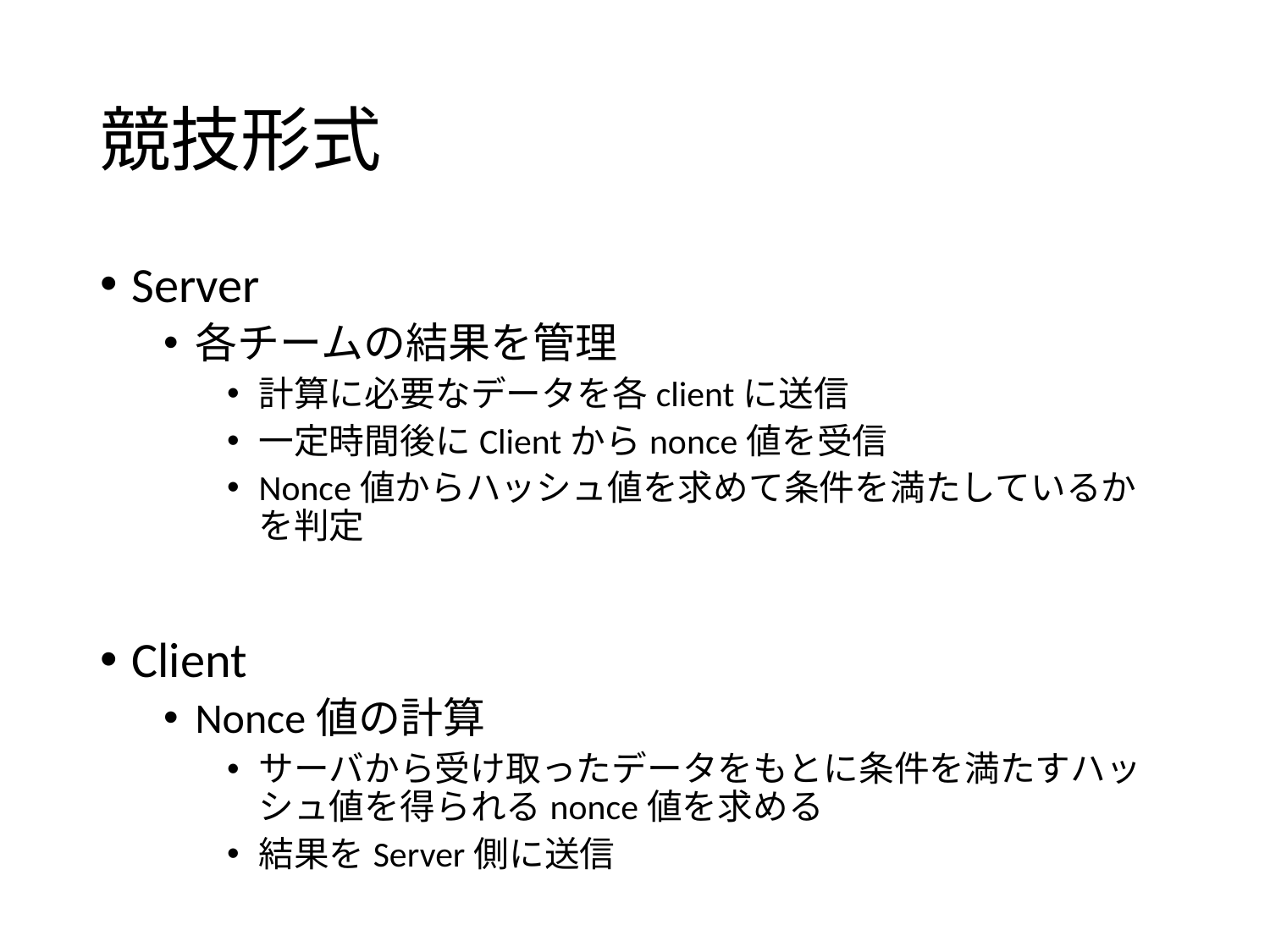

# 競技形式
Server
各チームの結果を管理
計算に必要なデータを各clientに送信
一定時間後にClientからnonce値を受信
Nonce値からハッシュ値を求めて条件を満たしているかを判定

Client
Nonce値の計算
サーバから受け取ったデータをもとに条件を満たすハッシュ値を得られるnonce値を求める
結果をServer側に送信